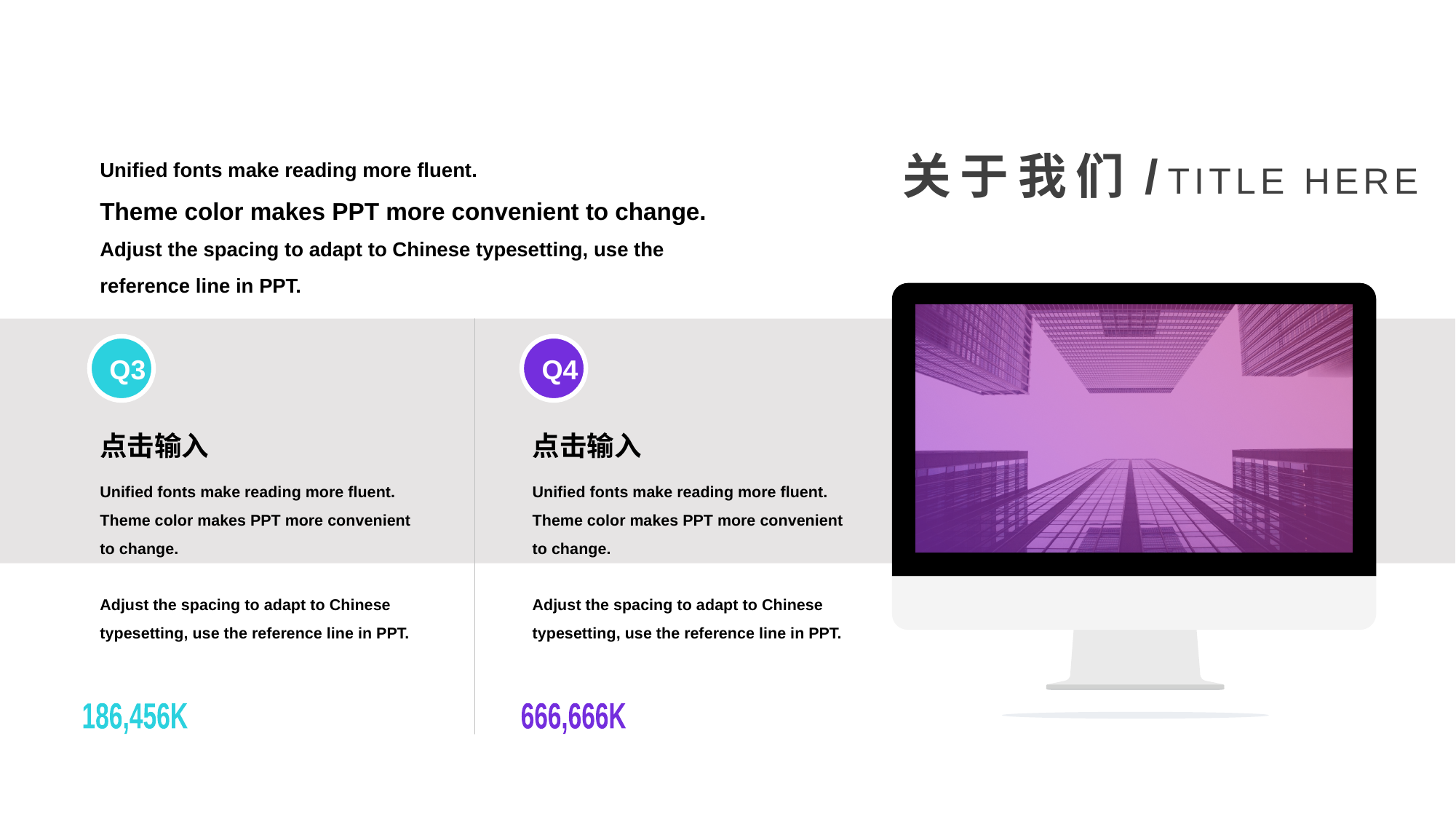

Unified fonts make reading more fluent.
Theme color makes PPT more convenient to change.
Adjust the spacing to adapt to Chinese typesetting, use the reference line in PPT.

Q3
Q4
点击输入
Unified fonts make reading more fluent.
Theme color makes PPT more convenient to change.

Adjust the spacing to adapt to Chinese typesetting, use the reference line in PPT.
点击输入
Unified fonts make reading more fluent.
Theme color makes PPT more convenient to change.

Adjust the spacing to adapt to Chinese typesetting, use the reference line in PPT.
186,456K
666,666K

关于我们/TITLE HERE